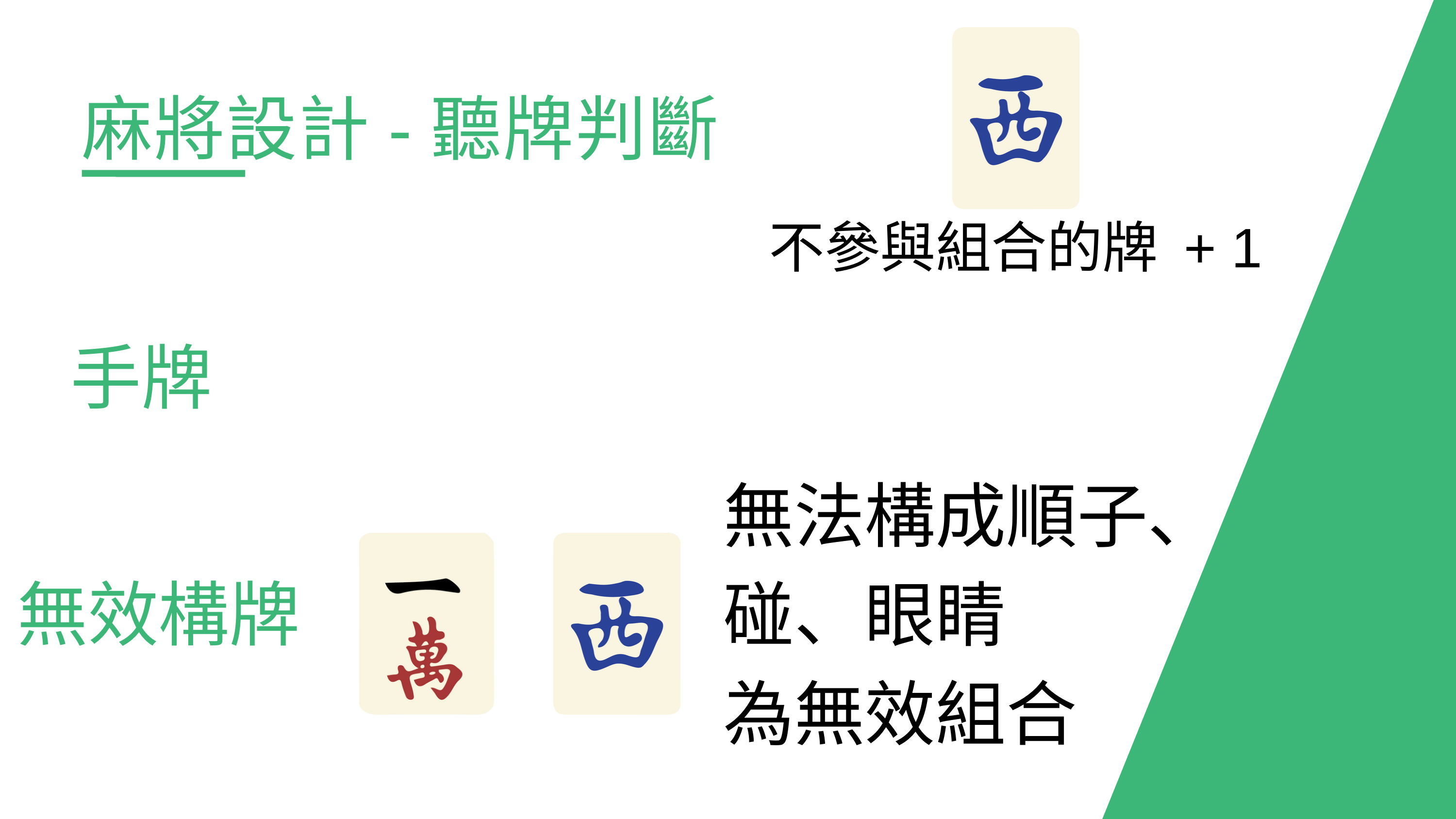

麻將設計-聽牌判斷

不參與組合的牌 + 1
手牌
無法構成順子、碰、眼睛
為無效組合

無效構牌